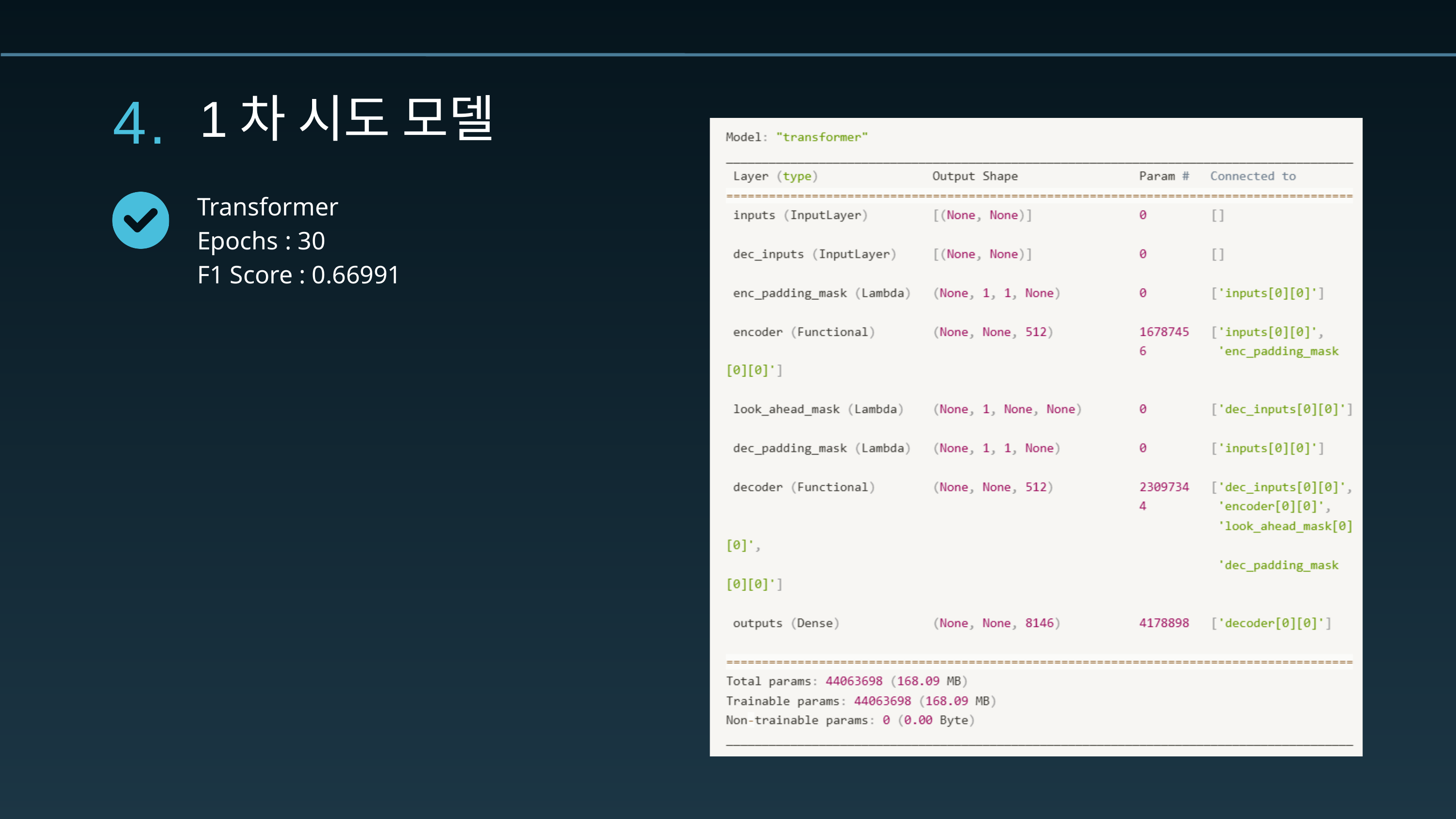

4.
1차 시도 모델

Transformer
Epochs : 30
F1 Score : 0.66991